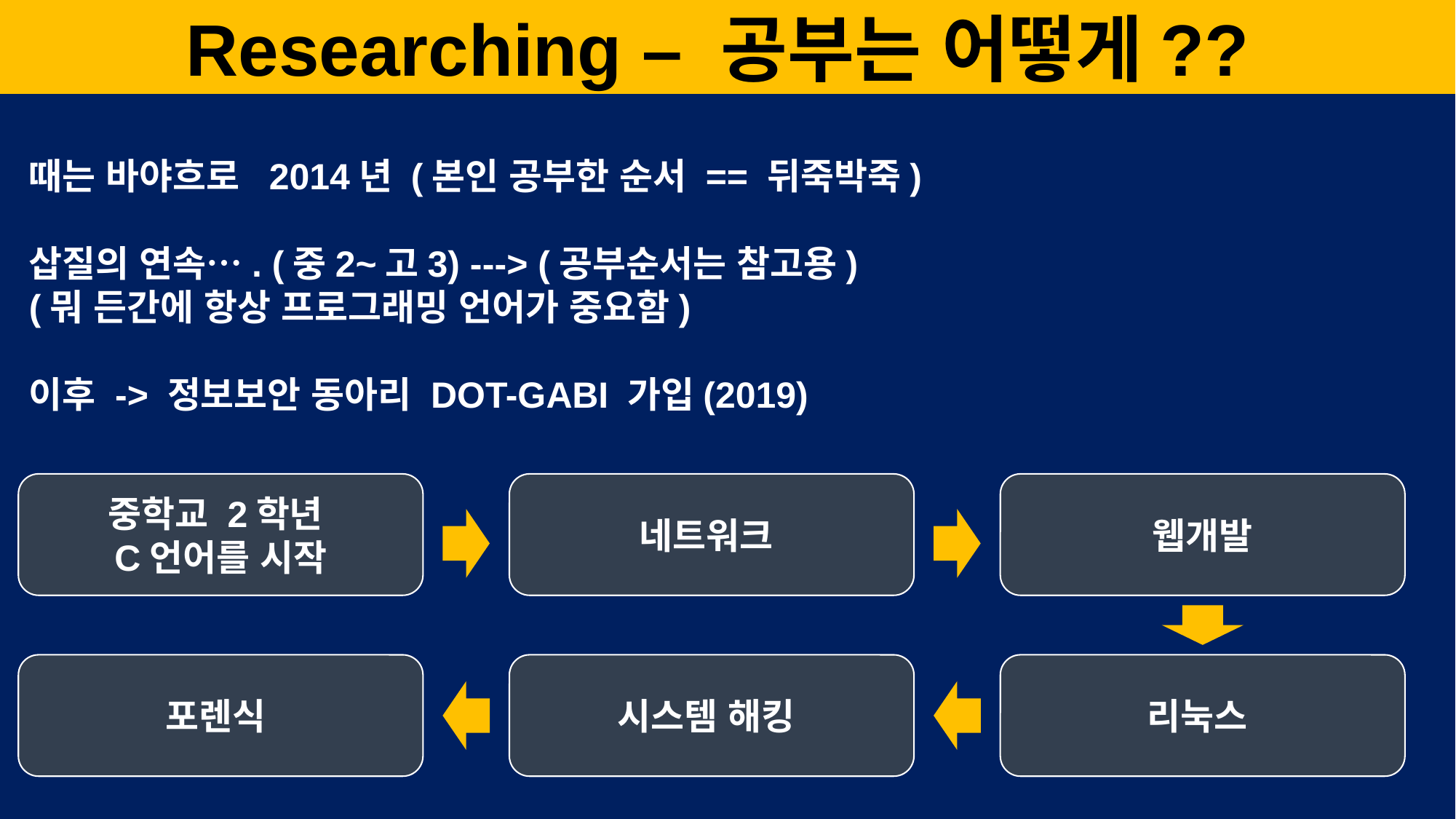

Researching – 공부는 어떻게??
때는 바야흐로  2014년 (본인 공부한 순서 == 뒤죽박죽)

삽질의 연속…. (중2~고3) ---> (공부순서는 참고용)
(뭐 든간에 항상 프로그래밍 언어가 중요함)

이후 -> 정보보안 동아리 DOT-GABI 가입(2019)
중학교 2학년
C언어를 시작
네트워크
웹개발
포렌식
시스템 해킹
리눅스